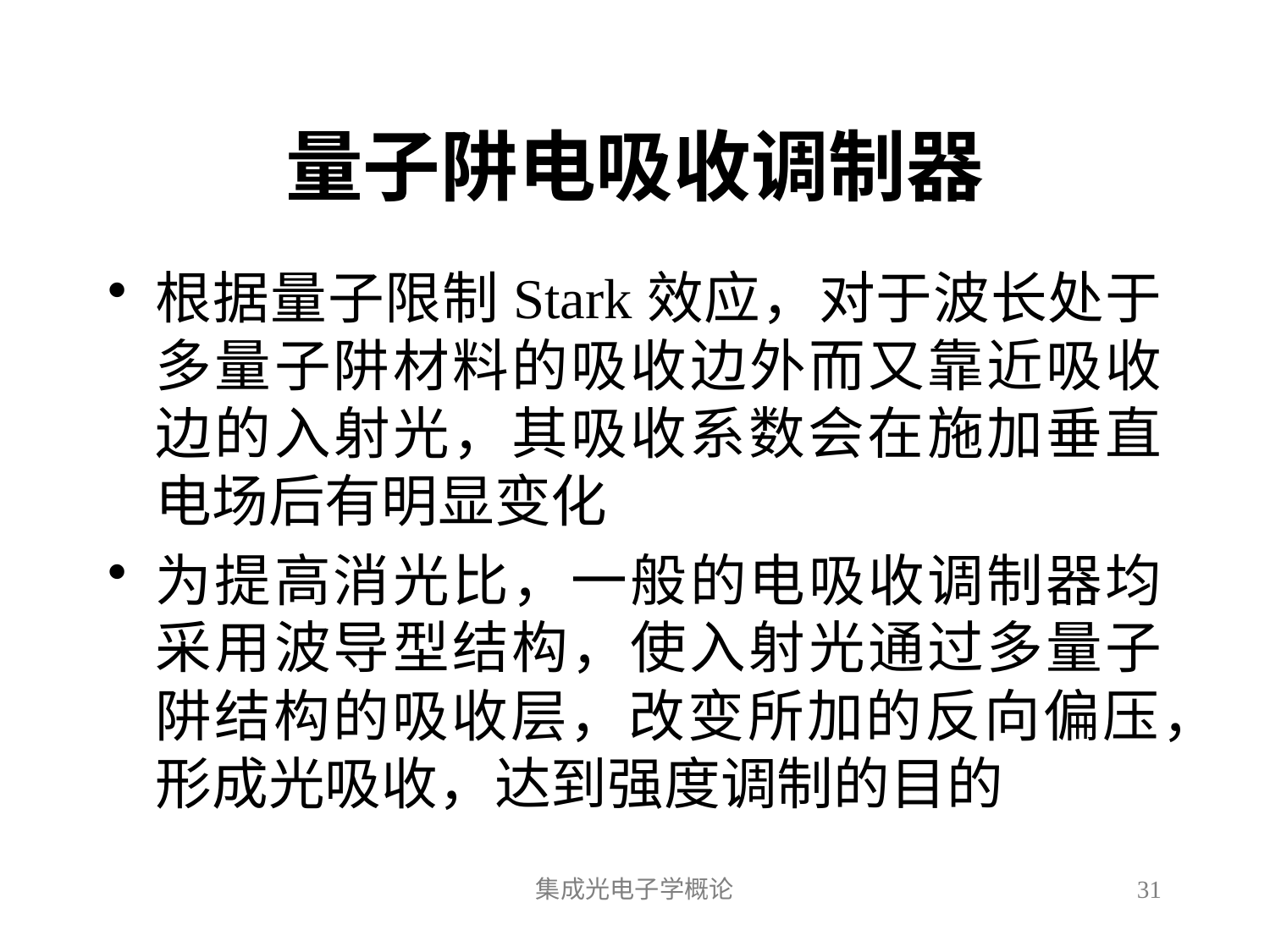

# 量子阱电吸收调制器
根据量子限制Stark效应，对于波长处于多量子阱材料的吸收边外而又靠近吸收边的入射光，其吸收系数会在施加垂直电场后有明显变化
为提高消光比，一般的电吸收调制器均采用波导型结构，使入射光通过多量子阱结构的吸收层，改变所加的反向偏压，形成光吸收，达到强度调制的目的
集成光电子学概论
31